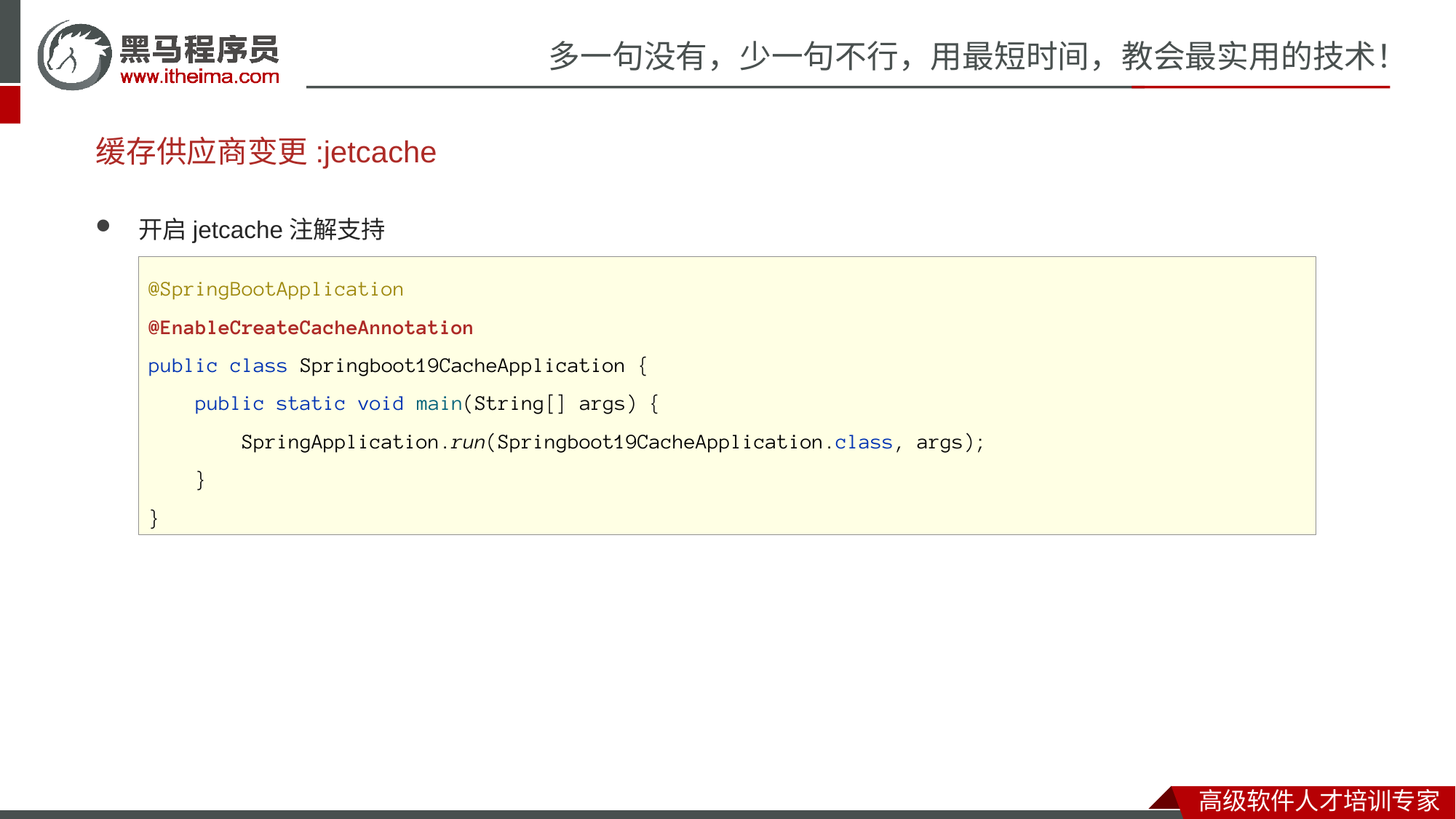

# 缓存供应商变更:jetcache
开启jetcache注解支持
@SpringBootApplication
@EnableCreateCacheAnnotation
public class Springboot19CacheApplication {
    public static void main(String[] args) {
        SpringApplication.run(Springboot19CacheApplication.class, args);
    }
}